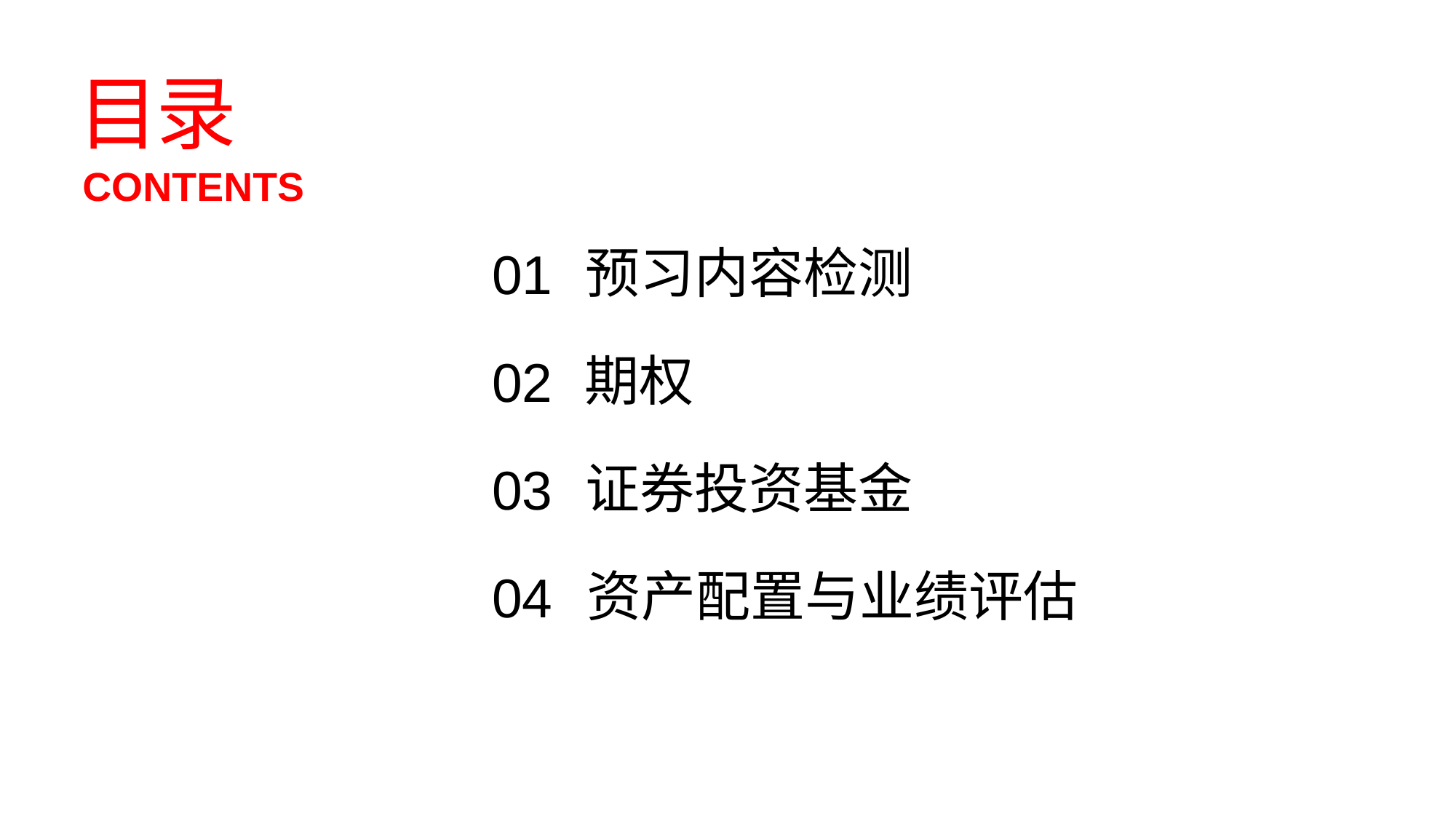

目录
CONTENTS
预习内容检测
01
期权
02
证券投资基金
03
资产配置与业绩评估
04